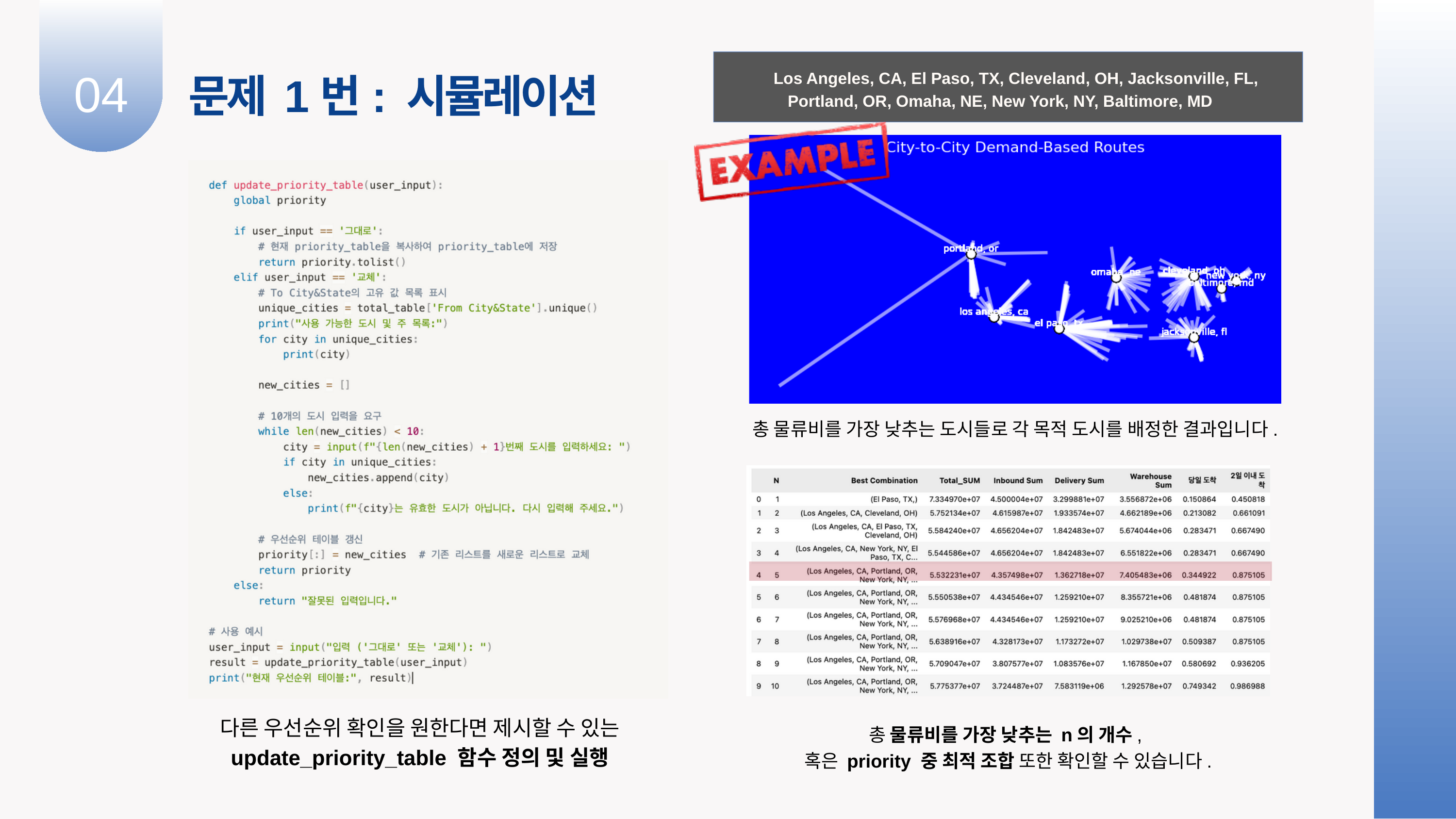

Los Angeles, CA, El Paso, TX, Cleveland, OH, Jacksonville, FL, Portland, OR, Omaha, NE, New York, NY, Baltimore, MD
04
문제 1번: 시뮬레이션

총 물류비를 가장 낮추는 도시들로 각 목적 도시를 배정한 결과입니다.

다른 우선순위 확인을 원한다면 제시할 수 있는 update_priority_table 함수 정의 및 실행
총 물류비를 가장 낮추는 n의 개수,
혹은 priority 중 최적 조합 또한 확인할 수 있습니다.